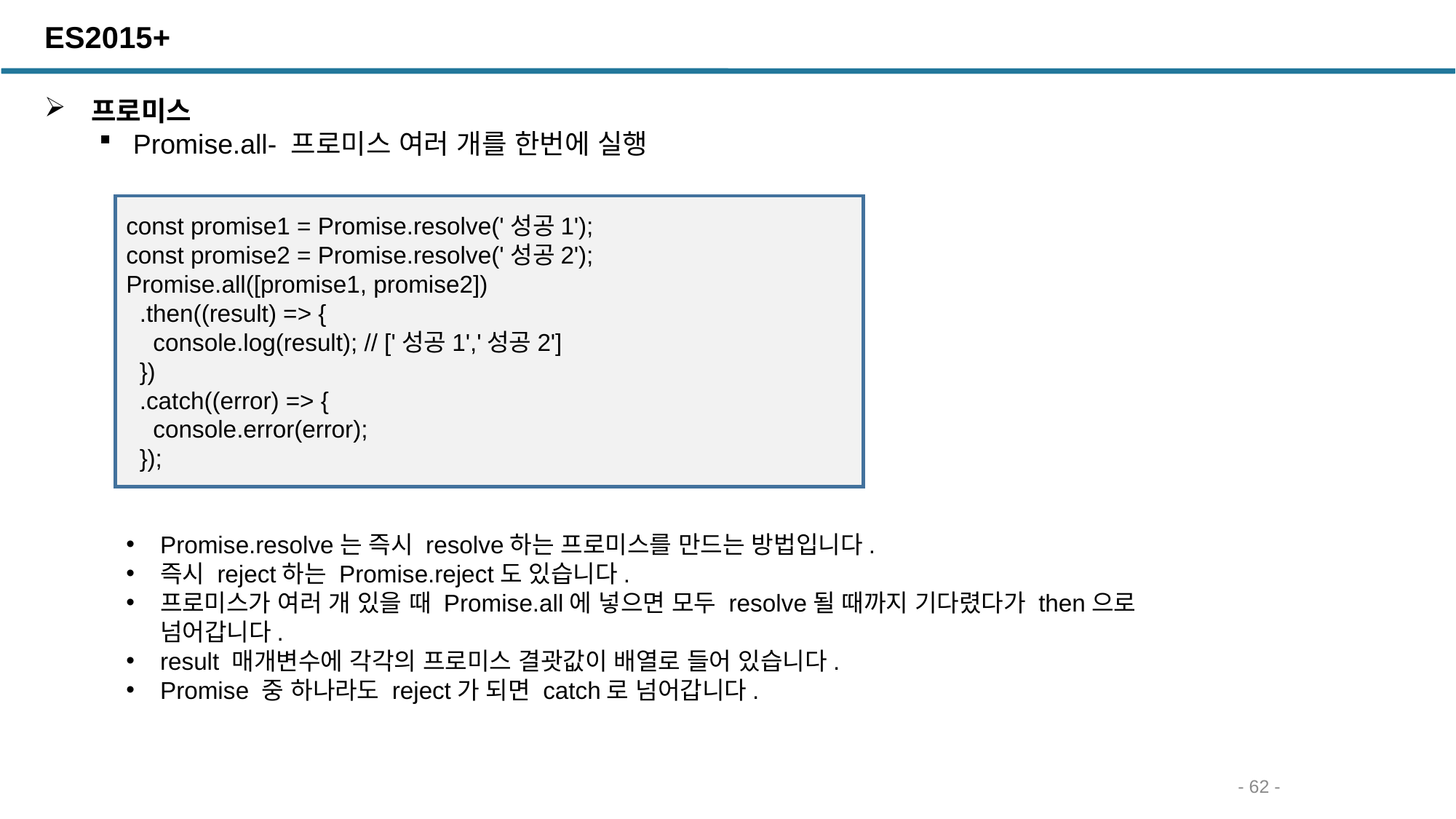

ES2015+
 프로미스
Promise.all- 프로미스 여러 개를 한번에 실행
const promise1 = Promise.resolve('성공1');
const promise2 = Promise.resolve('성공2');
Promise.all([promise1, promise2])
  .then((result) => {
    console.log(result); // ['성공1','성공2']
  })
  .catch((error) => {
    console.error(error);
  });
Promise.resolve는 즉시 resolve하는 프로미스를 만드는 방법입니다.
즉시 reject하는 Promise.reject도 있습니다.
프로미스가 여러 개 있을 때 Promise.all에 넣으면 모두 resolve될 때까지 기다렸다가 then으로 넘어갑니다.
result 매개변수에 각각의 프로미스 결괏값이 배열로 들어 있습니다.
Promise 중 하나라도 reject가 되면 catch로 넘어갑니다.
- 62 -